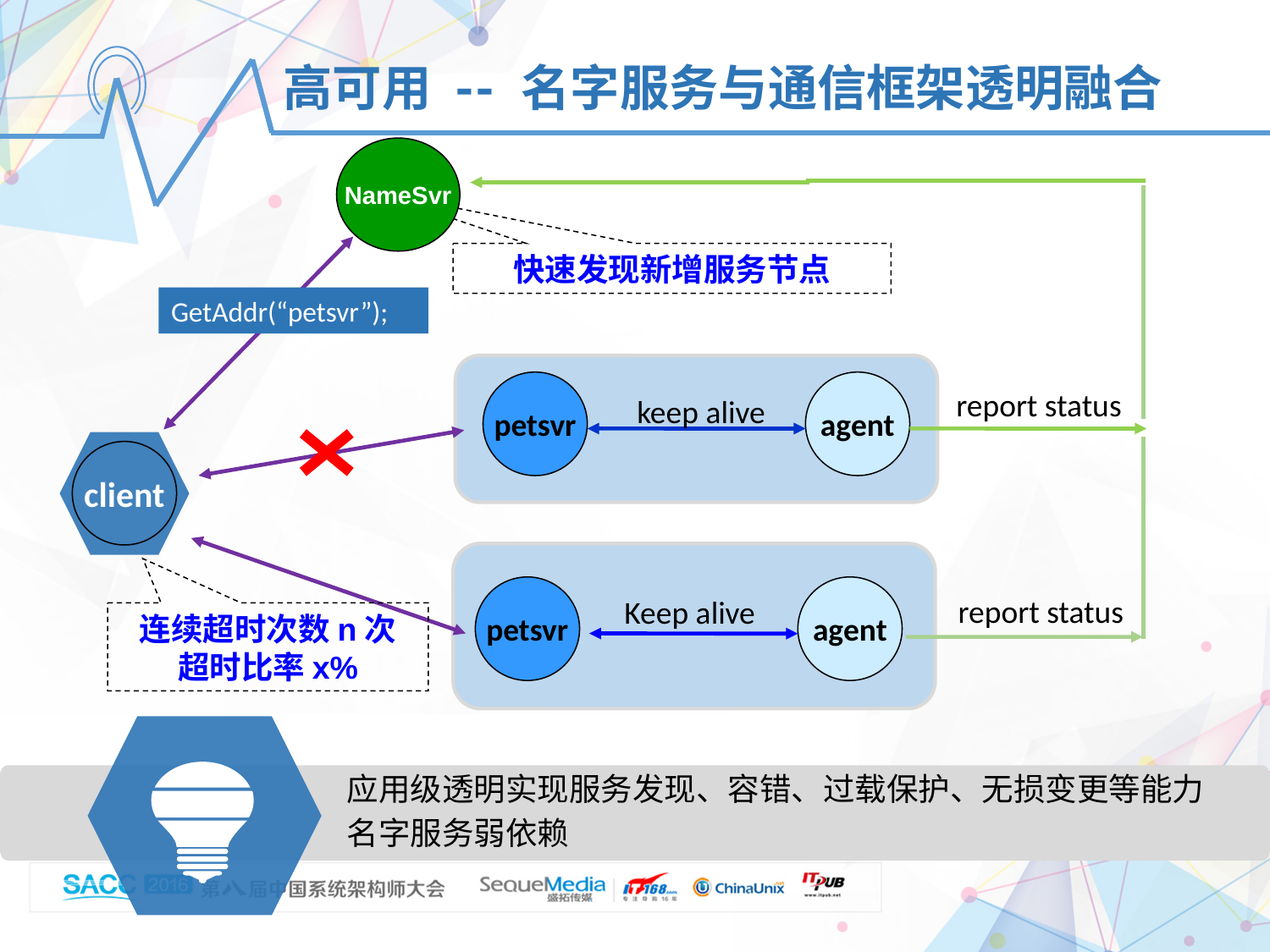

高可用 -- 名字服务与通信框架透明融合
NameSvr

快速发现新增服务节点
GetAddr(“petsvr”);

petsvr
agent
report status
keep alive

client

petsvr
agent
report status
Keep alive

连续超时次数n次
超时比率x%

应用级透明实现服务发现、容错、过载保护、无损变更等能力
名字服务弱依赖